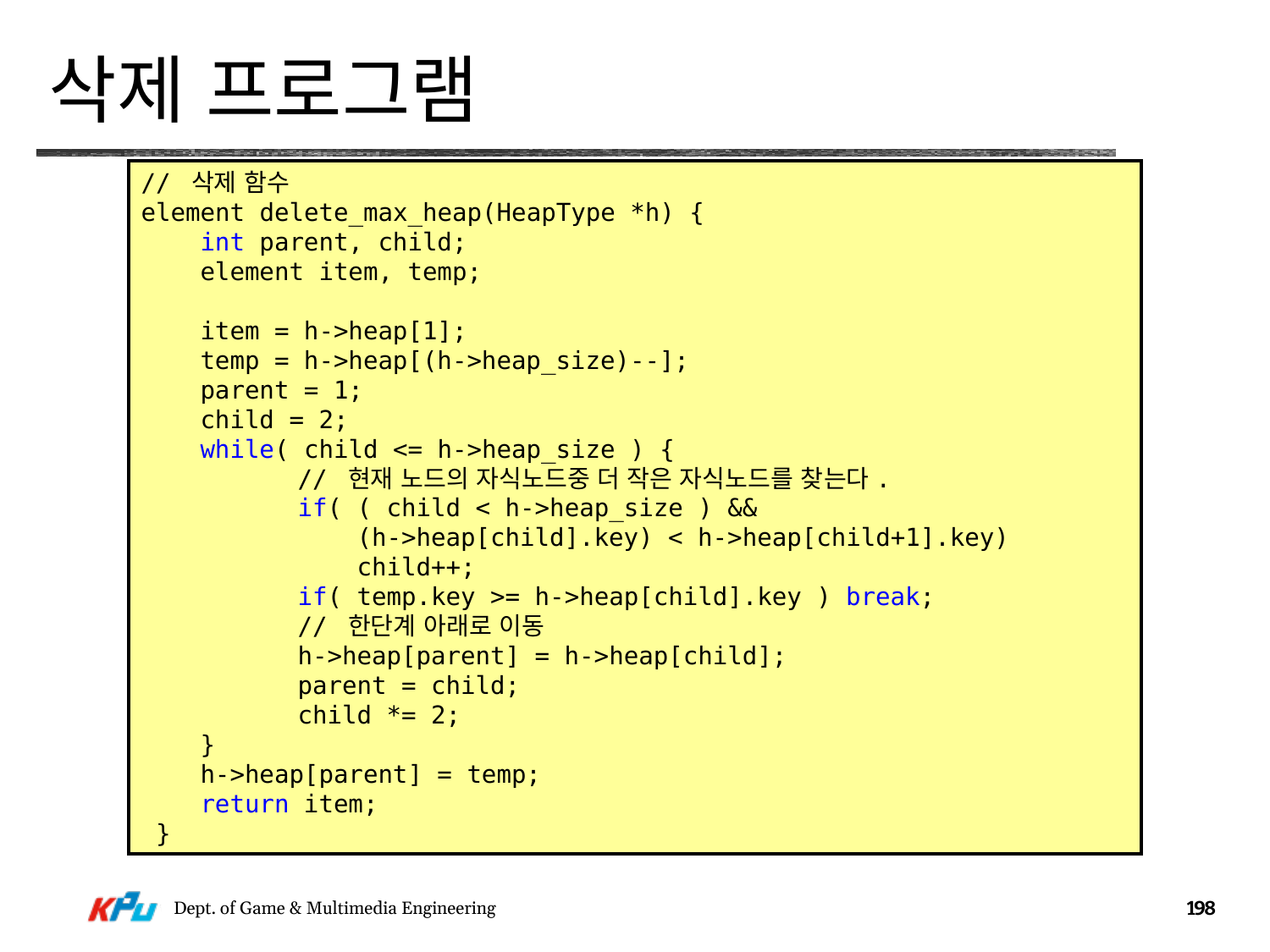

# 삭제 프로그램
// 삭제 함수
element delete_max_heap(HeapType *h) {
    int parent, child;
    element item, temp;

    item = h->heap[1];
    temp = h->heap[(h->heap_size)--];
    parent = 1;
    child = 2;
    while( child <= h->heap_size ) {
	  // 현재 노드의 자식노드중 더 작은 자식노드를 찾는다.
	  if( ( child < h->heap_size ) &&
	      (h->heap[child].key) < h->heap[child+1].key)
	      child++;
	  if( temp.key >= h->heap[child].key ) break;
	  // 한단계 아래로 이동
	  h->heap[parent] = h->heap[child];
	  parent = child;
	  child *= 2;
    }
    h->heap[parent] = temp;
    return item;
 }
Dept. of Game & Multimedia Engineering
198